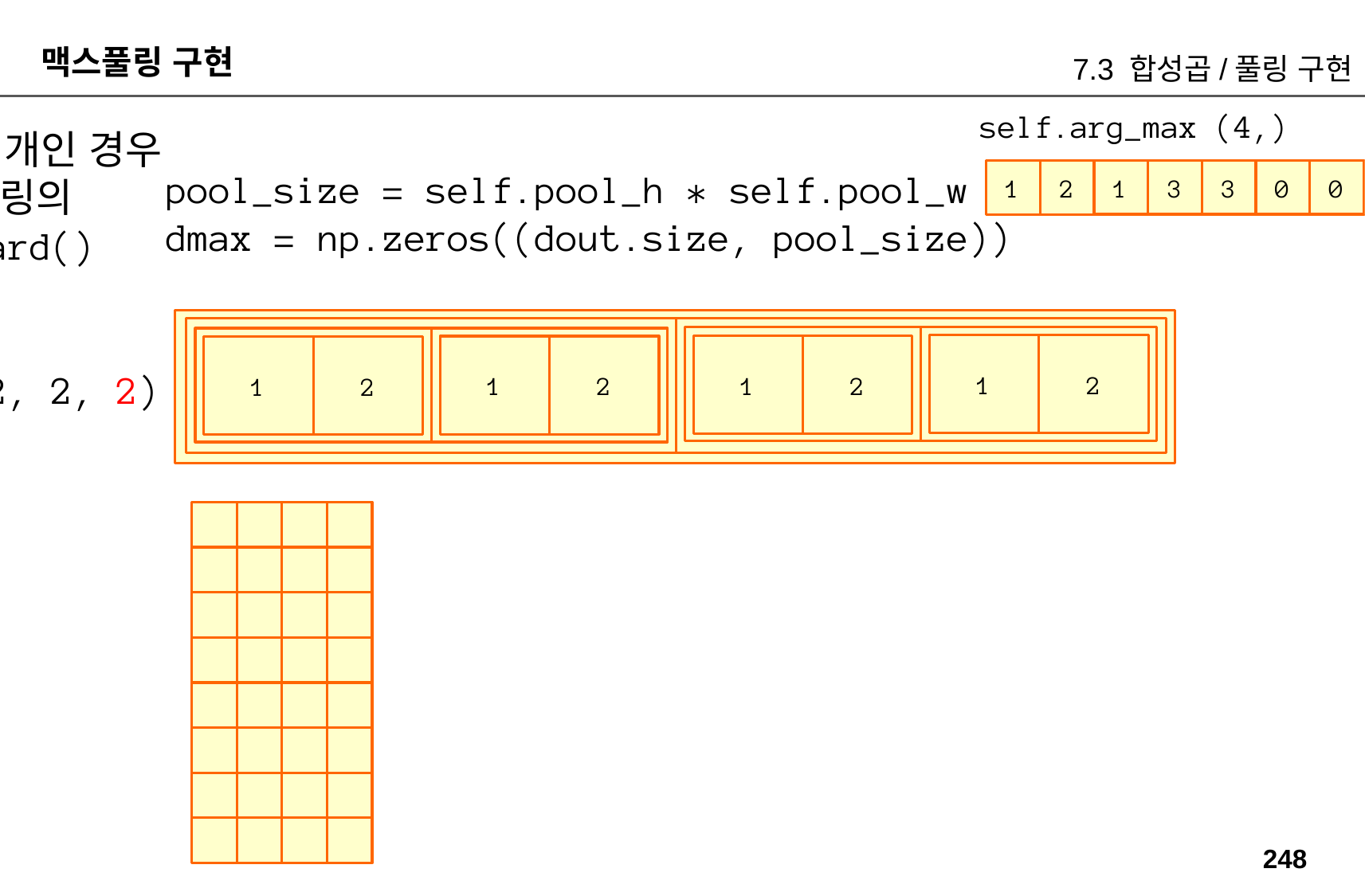

맥스풀링 구현
7.3 합성곱/풀링 구현
self.arg_max (4,)
채널 2개인 경우
맥스 풀링의
backward()
pool_size = self.pool_h * self.pool_w
dmax = np.zeros((dout.size, pool_size))
0
3
1
3
3
0
1
2

2
1
2
1
2
1
2
1
(1, 2, 2, 2)